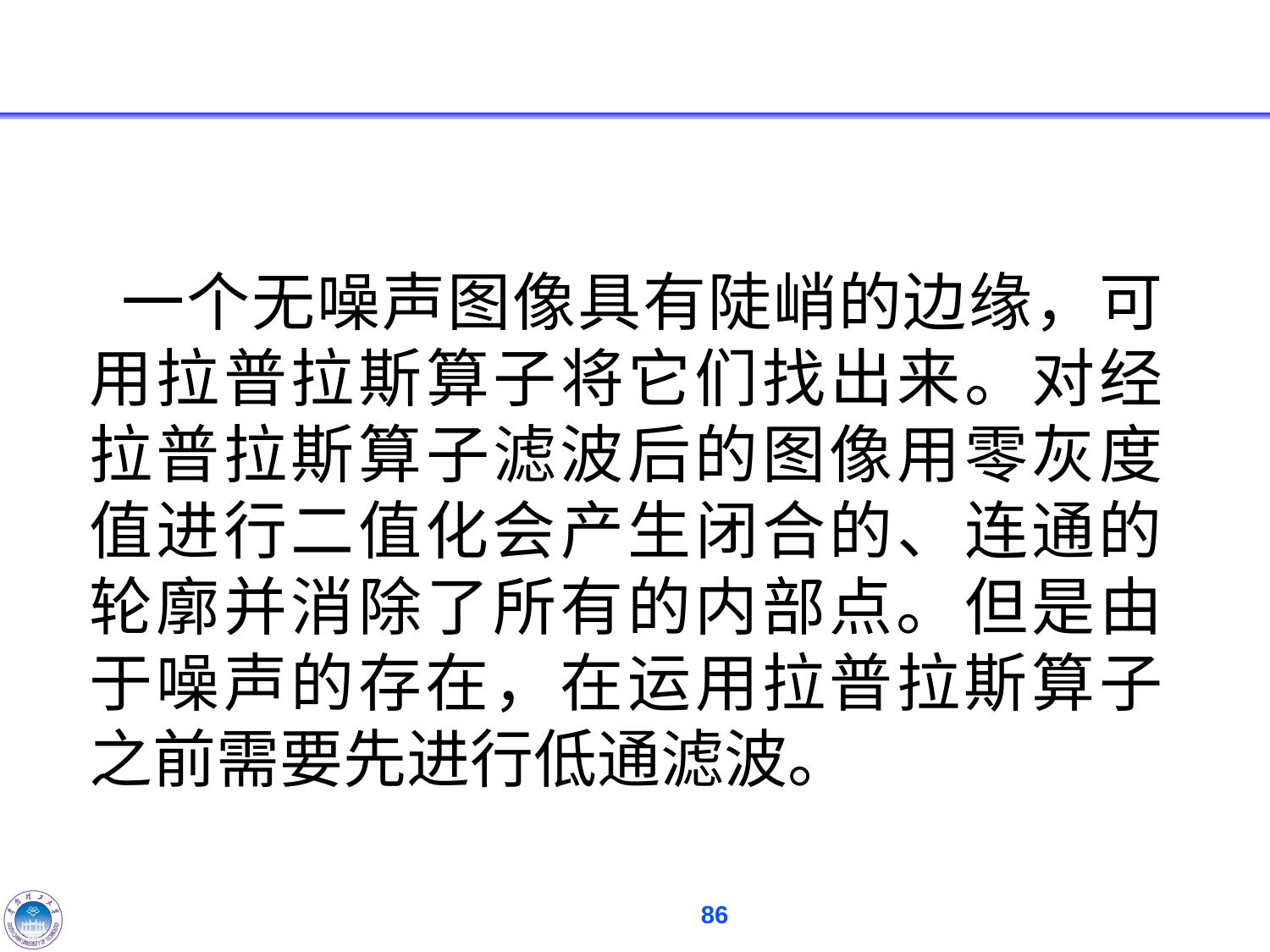

#
   一个无噪声图像具有陡峭的边缘，可用拉普拉斯算子将它们找出来。对经拉普拉斯算子滤波后的图像用零灰度值进行二值化会产生闭合的、连通的轮廓并消除了所有的内部点。但是由于噪声的存在，在运用拉普拉斯算子之前需要先进行低通滤波。